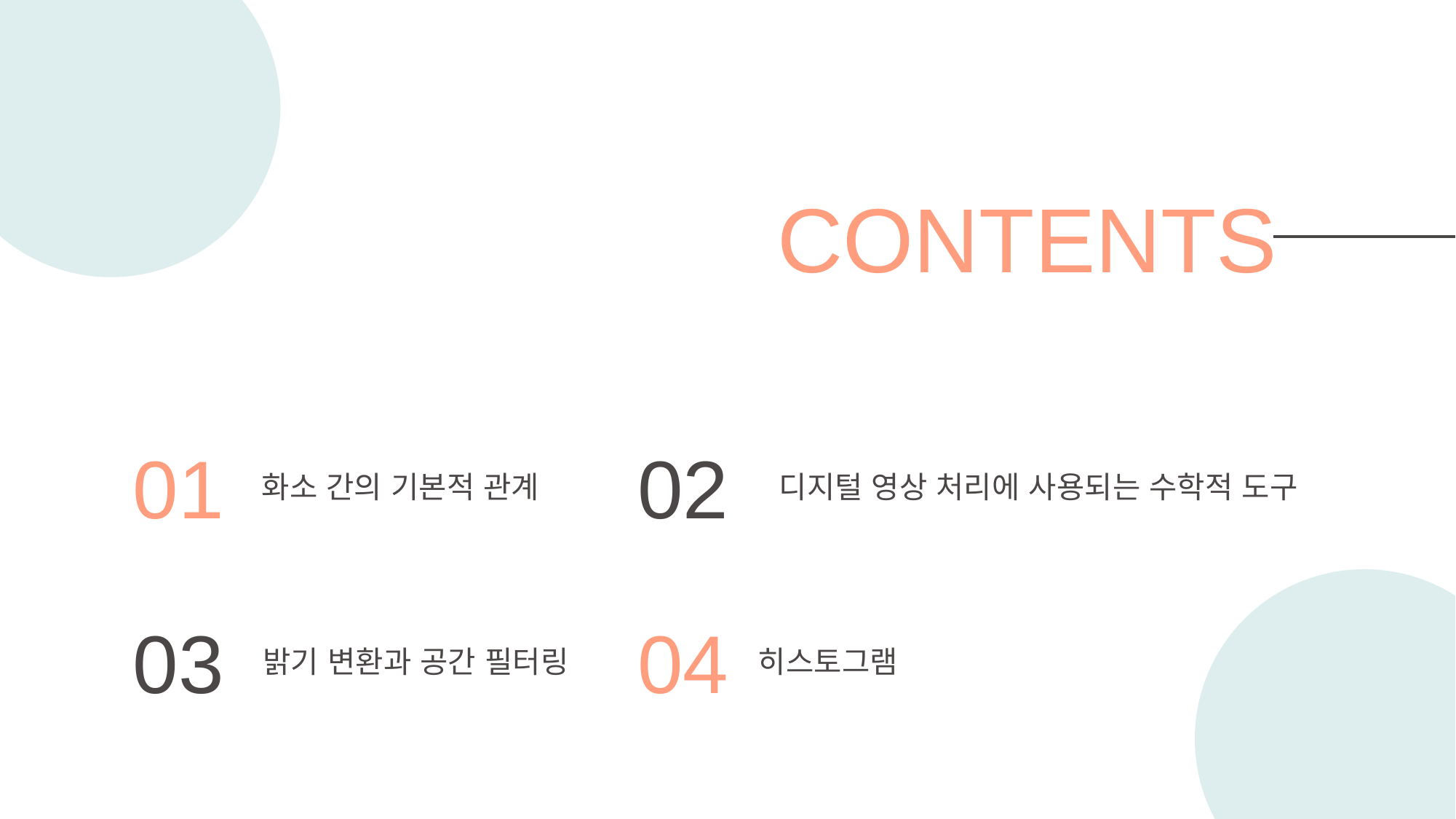

CONTENTS
01
화소 간의 기본적 관계
02
디지털 영상 처리에 사용되는 수학적 도구
03
밝기 변환과 공간 필터링
04
히스토그램